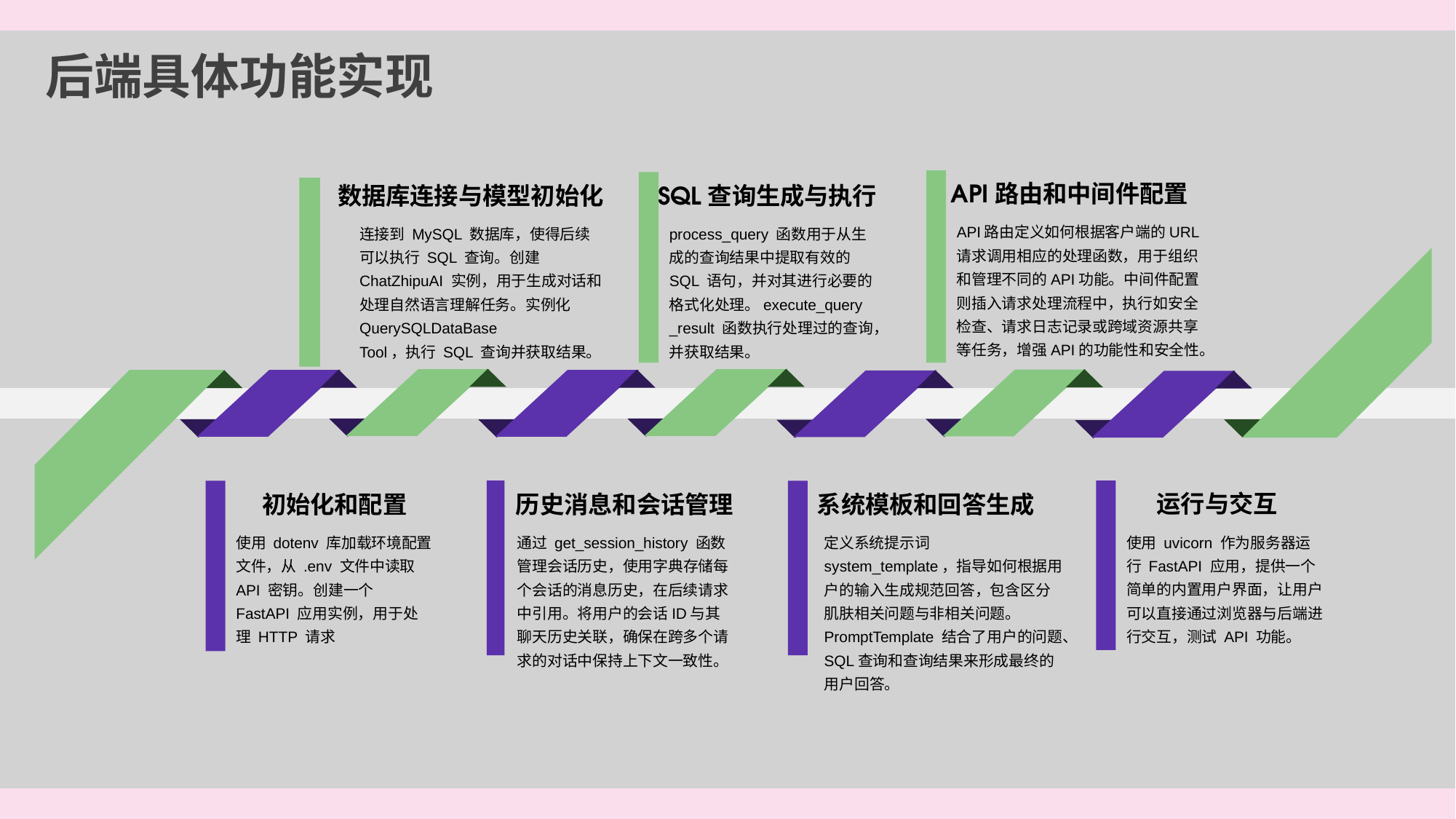

后端具体功能实现
API路由和中间件配置
API路由定义如何根据客户端的URL请求调用相应的处理函数，用于组织和管理不同的API功能。中间件配置则插入请求处理流程中，执行如安全检查、请求日志记录或跨域资源共享等任务，增强API的功能性和安全性。

 数据库连接与模型初始化
连接到 MySQL 数据库，使得后续可以执行 SQL 查询。创建ChatZhipuAI 实例，用于生成对话和处理自然语言理解任务。实例化 QuerySQLDataBase
Tool，执行 SQL 查询并获取结果。

SQL查询生成与执行
process_query 函数用于从生成的查询结果中提取有效的 SQL 语句，并对其进行必要的格式化处理。execute_query
_result 函数执行处理过的查询，并获取结果。

运行与交互
使用 uvicorn 作为服务器运行 FastAPI 应用，提供一个简单的内置用户界面，让用户可以直接通过浏览器与后端进行交互，测试 API 功能。

初始化和配置
使用 dotenv 库加载环境配置文件，从 .env 文件中读取API 密钥。创建一个 FastAPI 应用实例，用于处理 HTTP 请求

历史消息和会话管理
通过 get_session_history 函数管理会话历史，使用字典存储每个会话的消息历史，在后续请求中引用。将用户的会话ID与其聊天历史关联，确保在跨多个请求的对话中保持上下文一致性。

系统模板和回答生成
定义系统提示词 system_template，指导如何根据用户的输入生成规范回答，包含区分肌肤相关问题与非相关问题。 PromptTemplate 结合了用户的问题、SQL查询和查询结果来形成最终的用户回答。